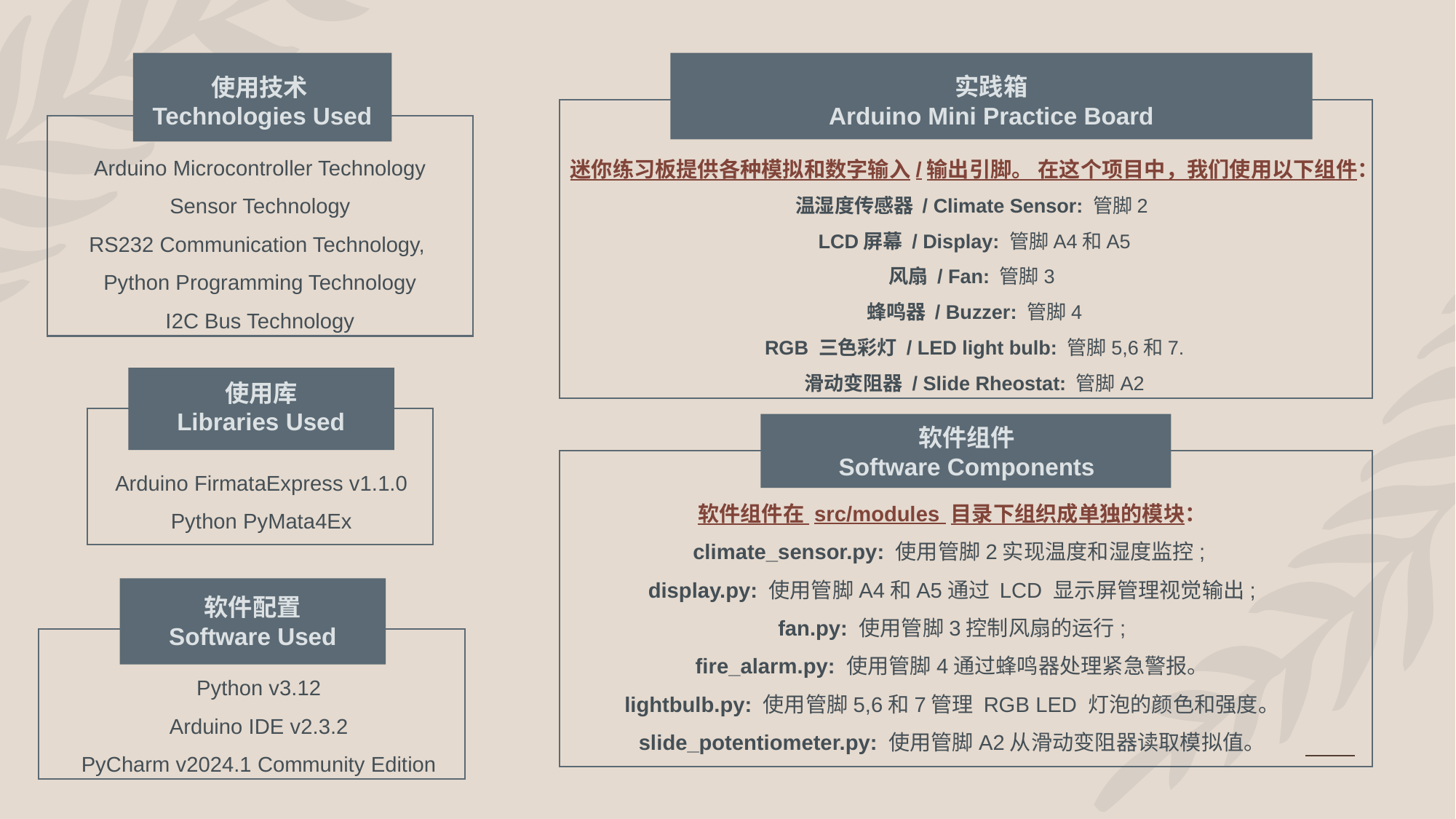

使用技术Technologies Used

Arduino Microcontroller Technology
Sensor Technology
RS232 Communication Technology,
Python Programming Technology
I2C Bus Technology

实践箱
Arduino Mini Practice Board

迷你练习板提供各种模拟和数字输入/输出引脚。 在这个项目中，我们使用以下组件：
温湿度传感器 / Climate Sensor: 管脚2
LCD屏幕 / Display: 管脚A4和A5
风扇 / Fan: 管脚3
蜂鸣器 / Buzzer: 管脚4
RGB 三色彩灯 / LED light bulb: 管脚5,6和7.
滑动变阻器 / Slide Rheostat: 管脚A2

使用库
Libraries Used

Arduino FirmataExpress v1.1.0
Python PyMata4Ex

软件组件
Software Components

软件组件在 src/modules 目录下组织成单独的模块：
climate_sensor.py: 使用管脚2实现温度和湿度监控;
display.py: 使用管脚A4和A5通过 LCD 显示屏管理视觉输出;
fan.py: 使用管脚3控制风扇的运行;
fire_alarm.py: 使用管脚4通过蜂鸣器处理紧急警报。
lightbulb.py: 使用管脚5,6和7管理 RGB LED 灯泡的颜色和强度。
slide_potentiometer.py: 使用管脚A2从滑动变阻器读取模拟值。

软件配置
Software Used

Python v3.12
Arduino IDE v2.3.2
PyCharm v2024.1 Community Edition